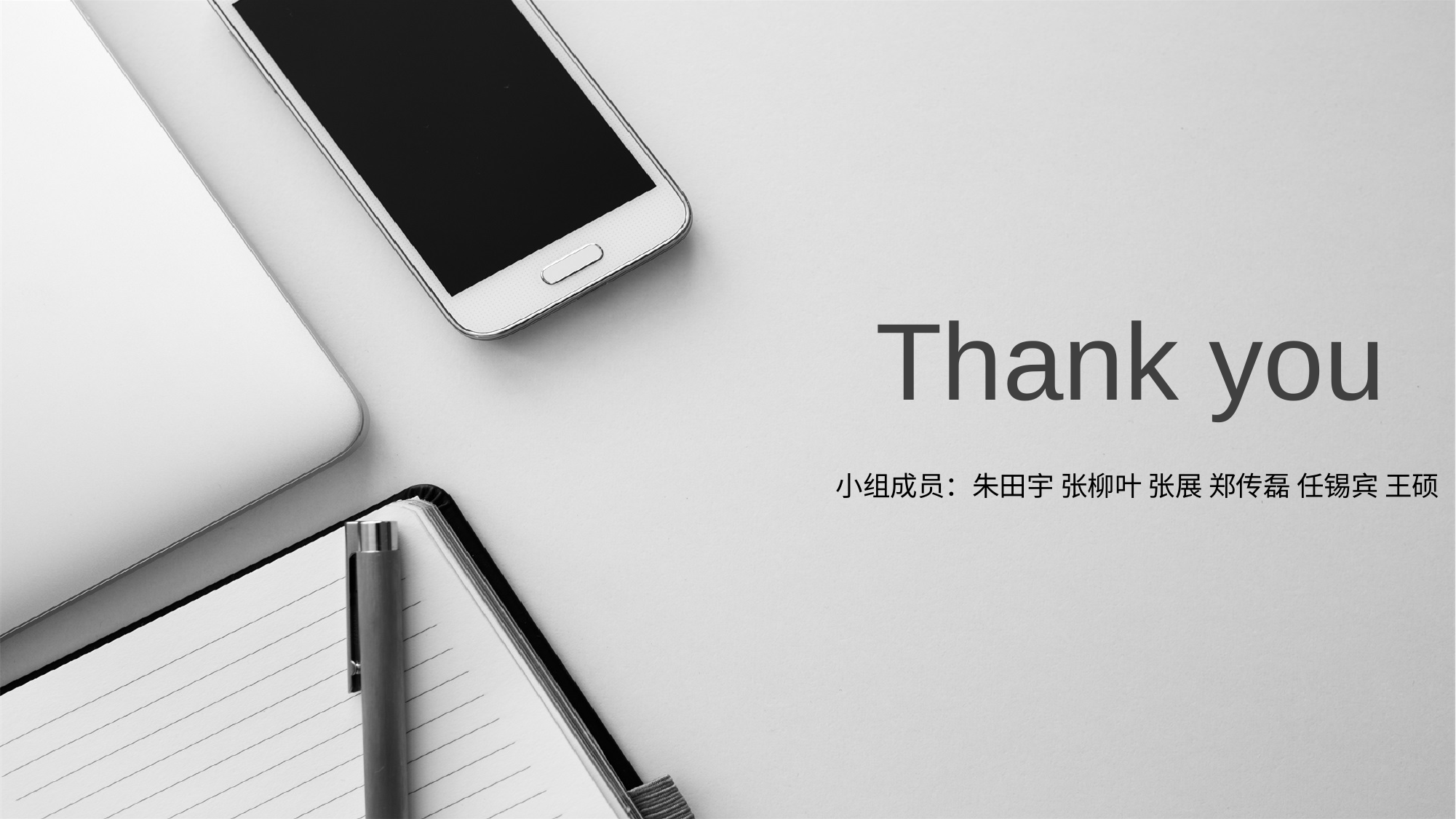

Thank you
小组成员：朱田宇 张柳叶 张展 郑传磊 任锡宾 王硕